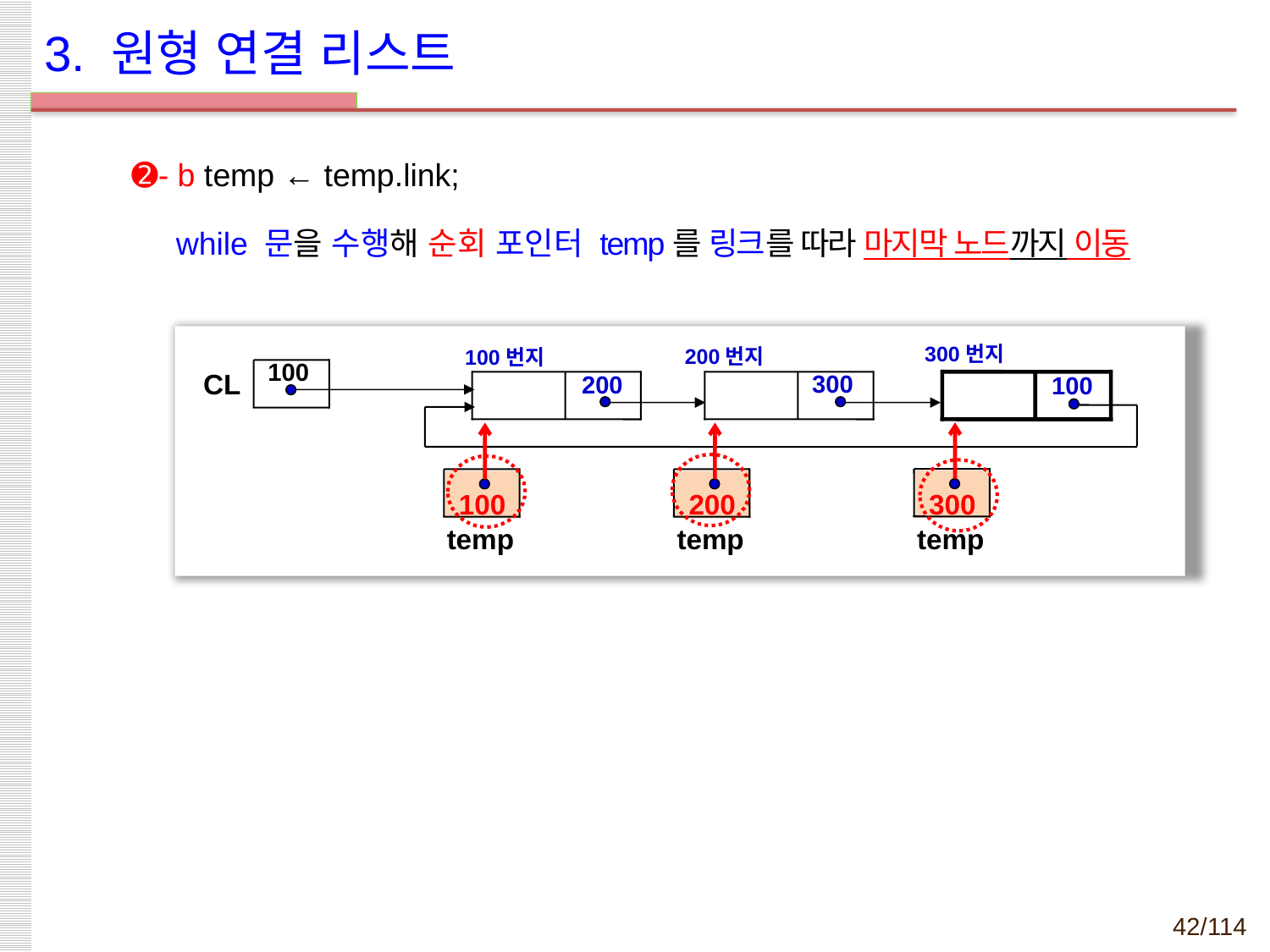

# 3. 원형 연결 리스트
➋- b temp ← temp.link;
     while 문을 수행해 순회 포인터 temp를 링크를 따라 마지막 노드까지 이동

300번지

100
200번지

300

100번지

200

100

CL

300

temp

100

temp

200

temp